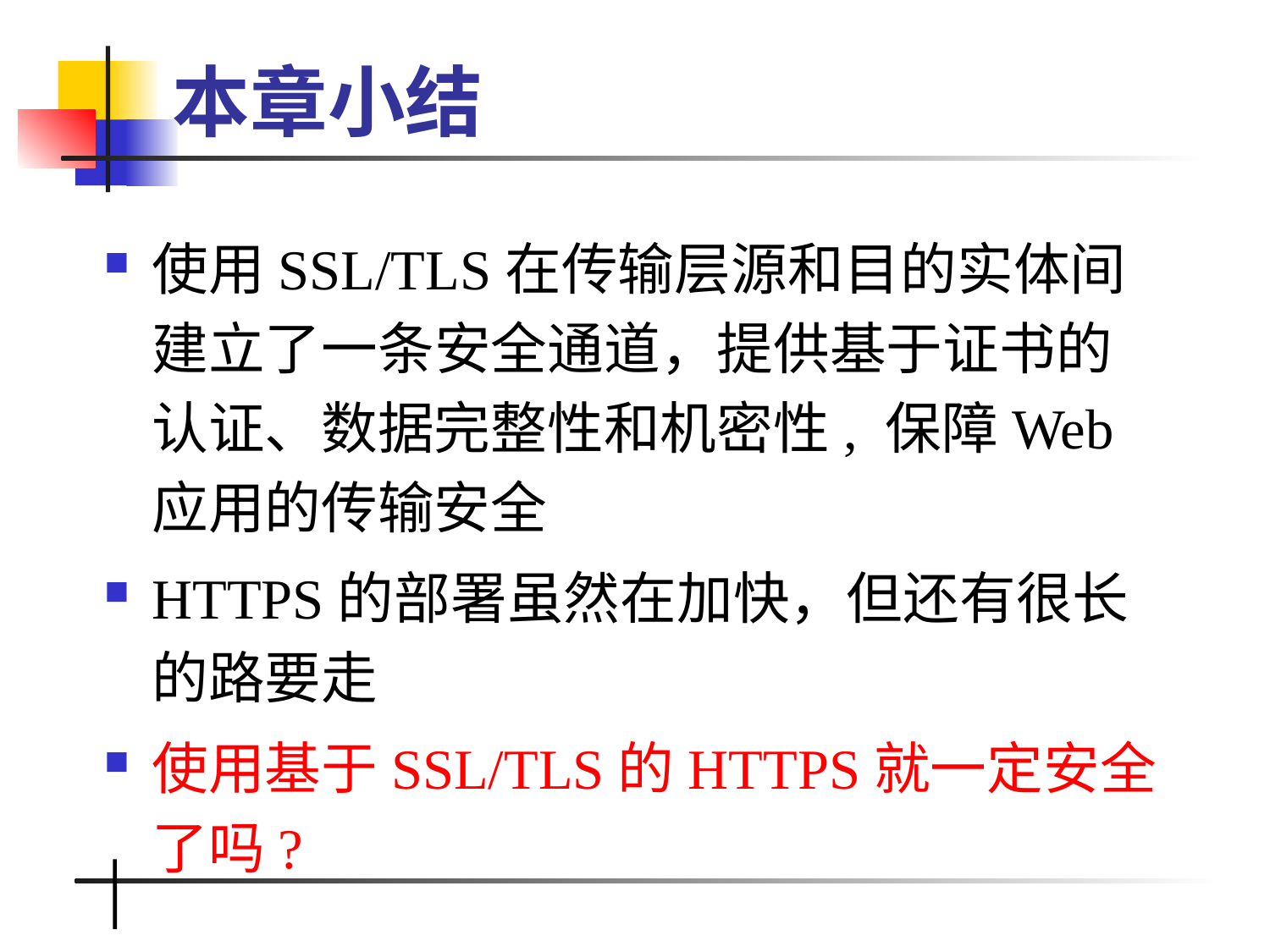

# 本章小结
使用SSL/TLS在传输层源和目的实体间建立了一条安全通道，提供基于证书的认证、数据完整性和机密性, 保障Web应用的传输安全
HTTPS的部署虽然在加快，但还有很长的路要走
使用基于SSL/TLS的HTTPS就一定安全了吗?